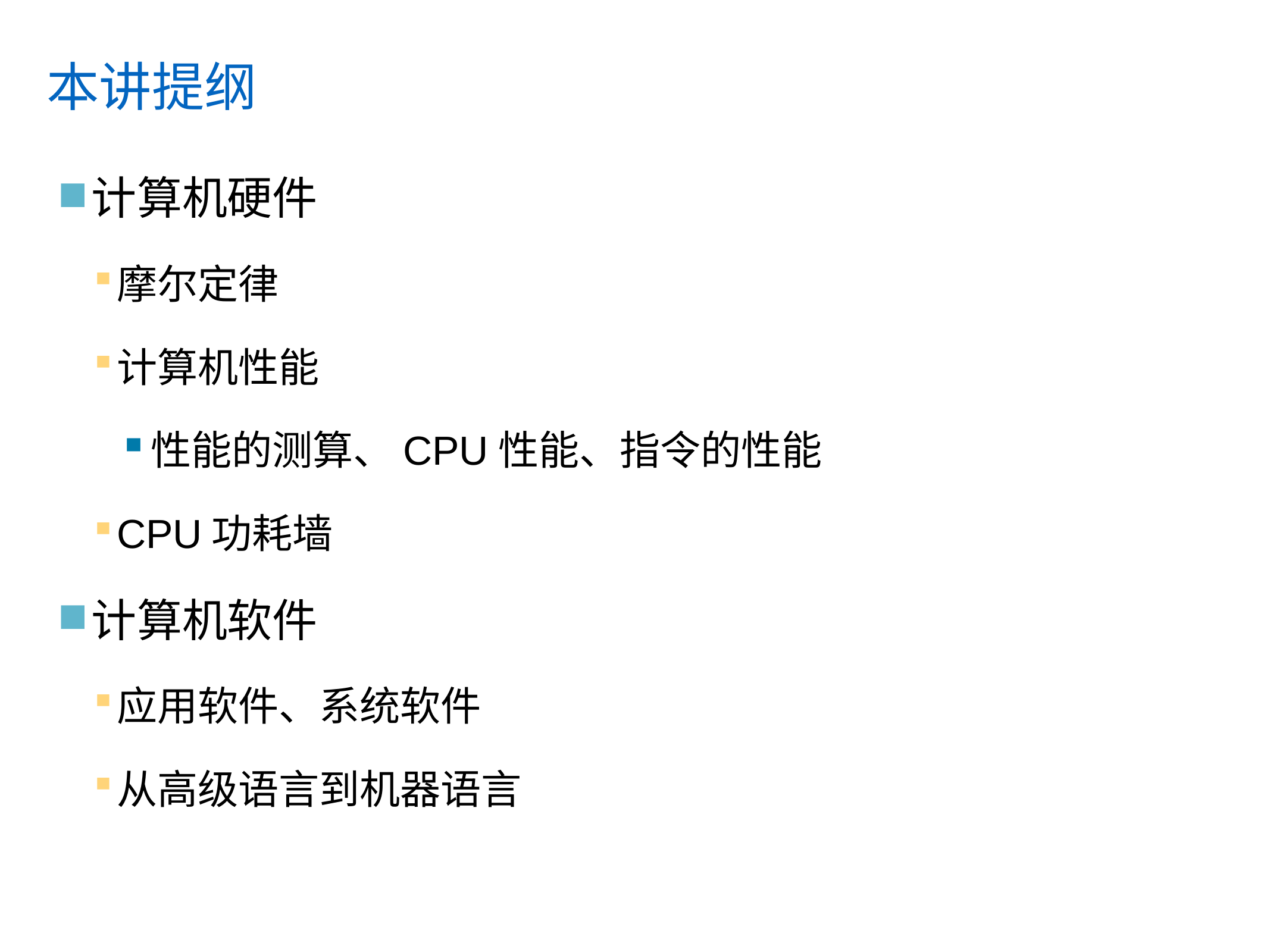

# 本讲提纲
计算机硬件
摩尔定律
计算机性能
性能的测算、CPU性能、指令的性能
CPU功耗墙
计算机软件
应用软件、系统软件
从高级语言到机器语言
66